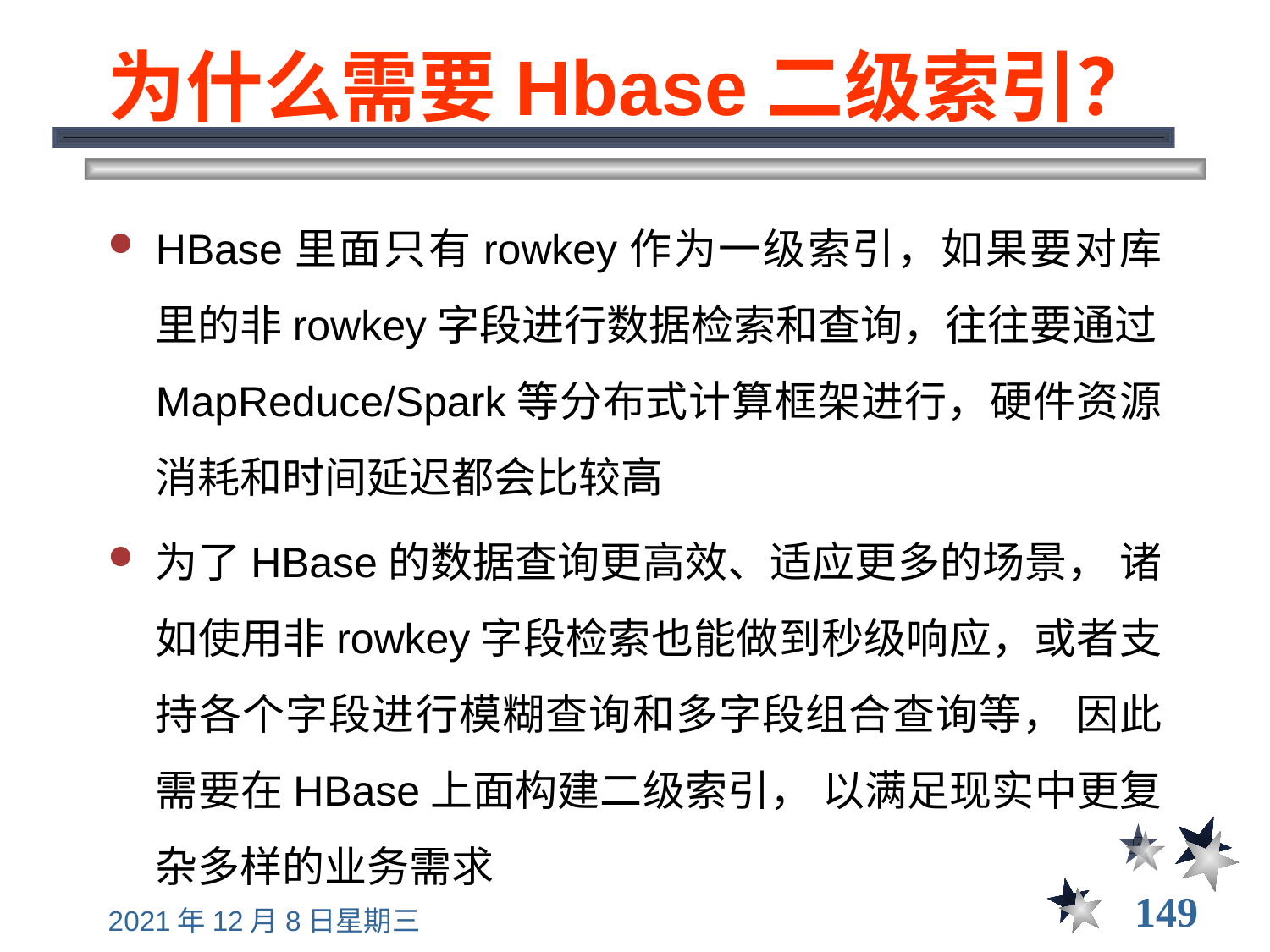

# 为什么需要Hbase二级索引？
HBase里面只有rowkey作为一级索引，如果要对库里的非rowkey字段进行数据检索和查询，往往要通过MapReduce/Spark等分布式计算框架进行，硬件资源消耗和时间延迟都会比较高
为了HBase的数据查询更高效、适应更多的场景， 诸如使用非rowkey字段检索也能做到秒级响应，或者支持各个字段进行模糊查询和多字段组合查询等， 因此需要在HBase上面构建二级索引， 以满足现实中更复杂多样的业务需求

149
2021年12月8日星期三
大数据管理----前言